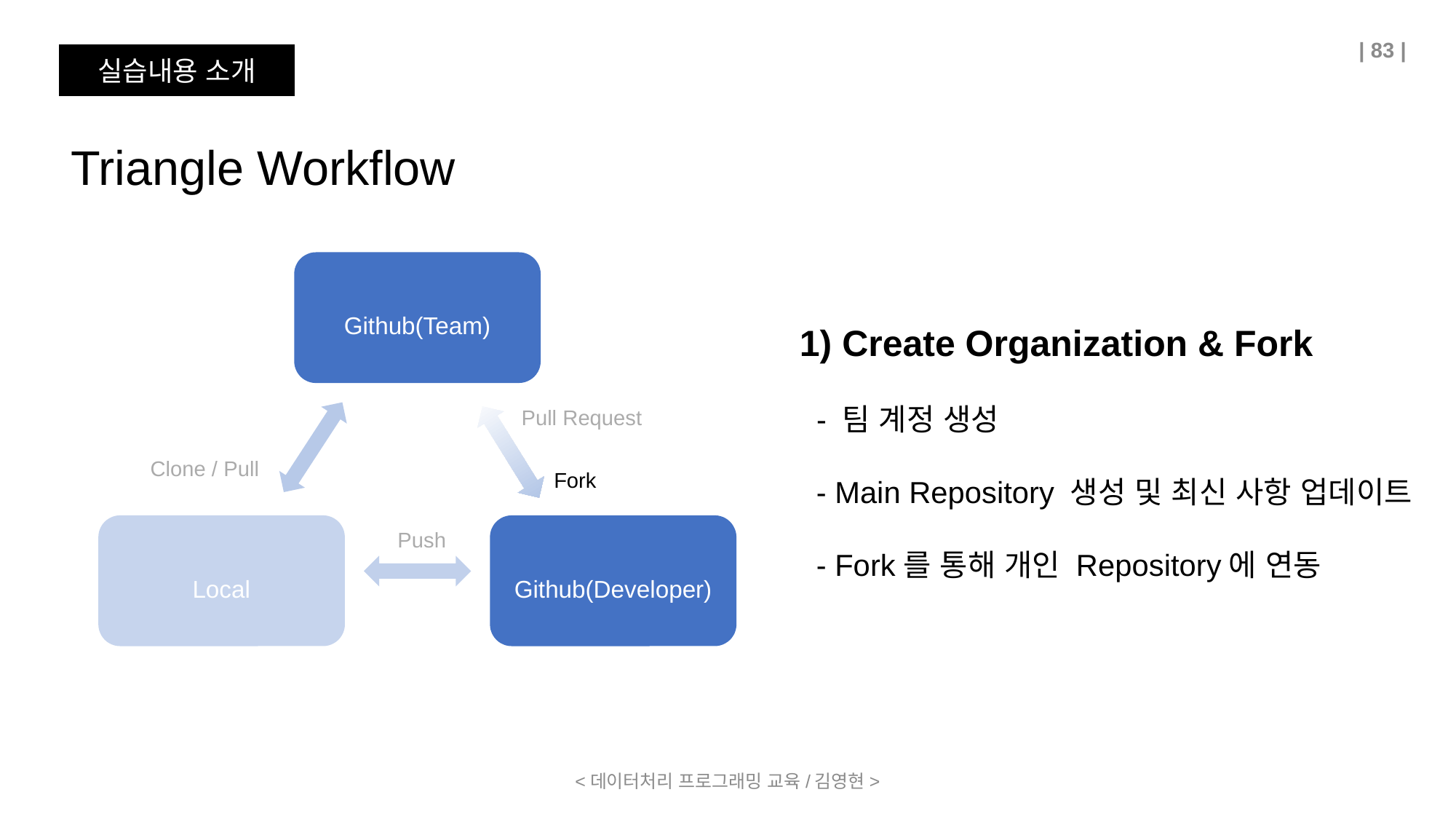

| 83 |
실습내용 소개
Triangle Workflow
Github(Team)
1) Create Organization & Fork
  - 팀 계정 생성
  - Main Repository 생성 및 최신 사항 업데이트
  - Fork를 통해 개인 Repository에 연동
Pull Request

Clone / Pull
Fork
Local
Github(Developer)
Push

<데이터처리 프로그래밍 교육/김영현>